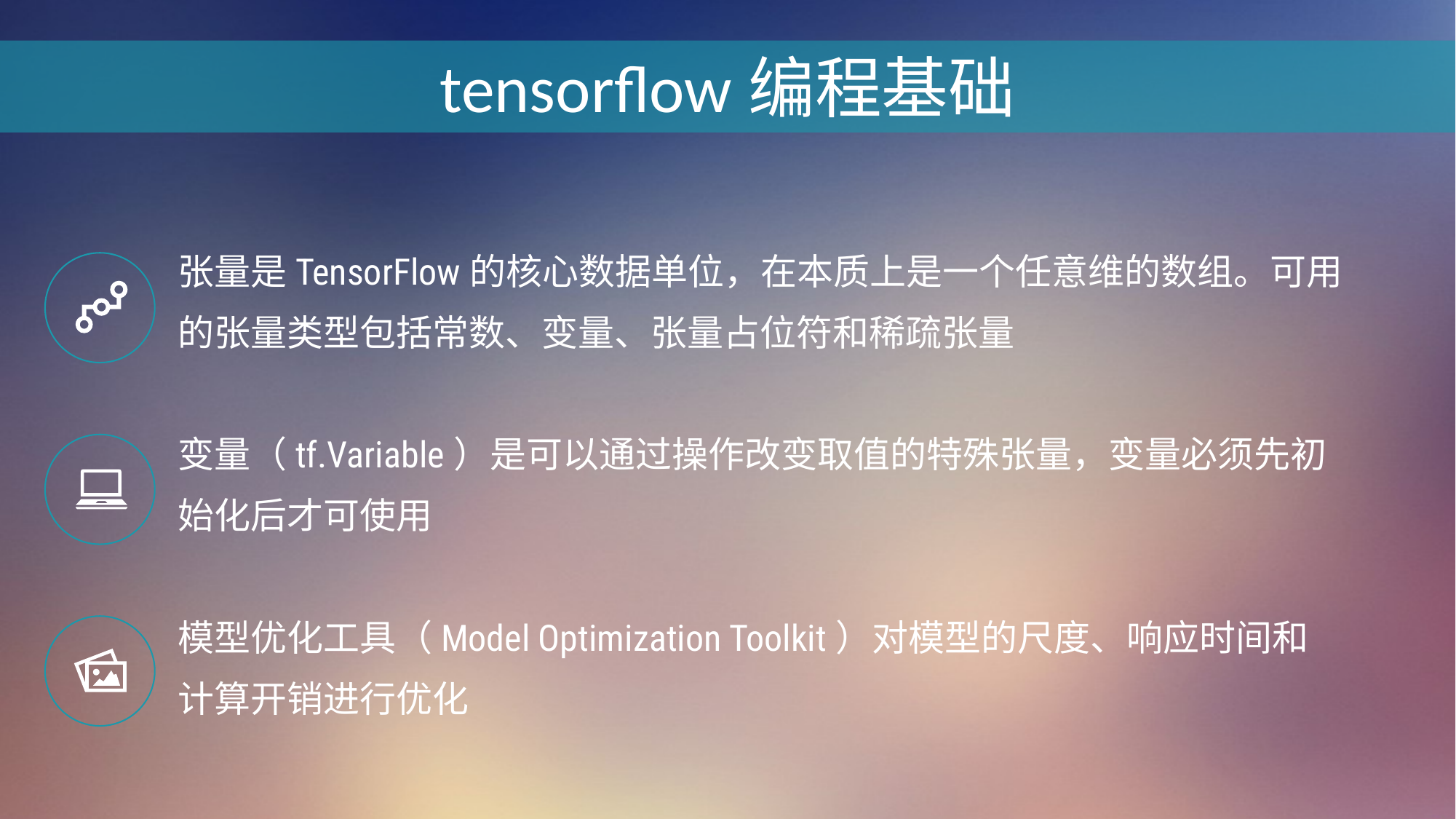

tensorflow编程基础

张量是TensorFlow的核心数据单位，在本质上是一个任意维的数组。可用的张量类型包括常数、变量、张量占位符和稀疏张量

变量（tf.Variable）是可以通过操作改变取值的特殊张量，变量必须先初始化后才可使用

模型优化工具（Model Optimization Toolkit）对模型的尺度、响应时间和计算开销进行优化